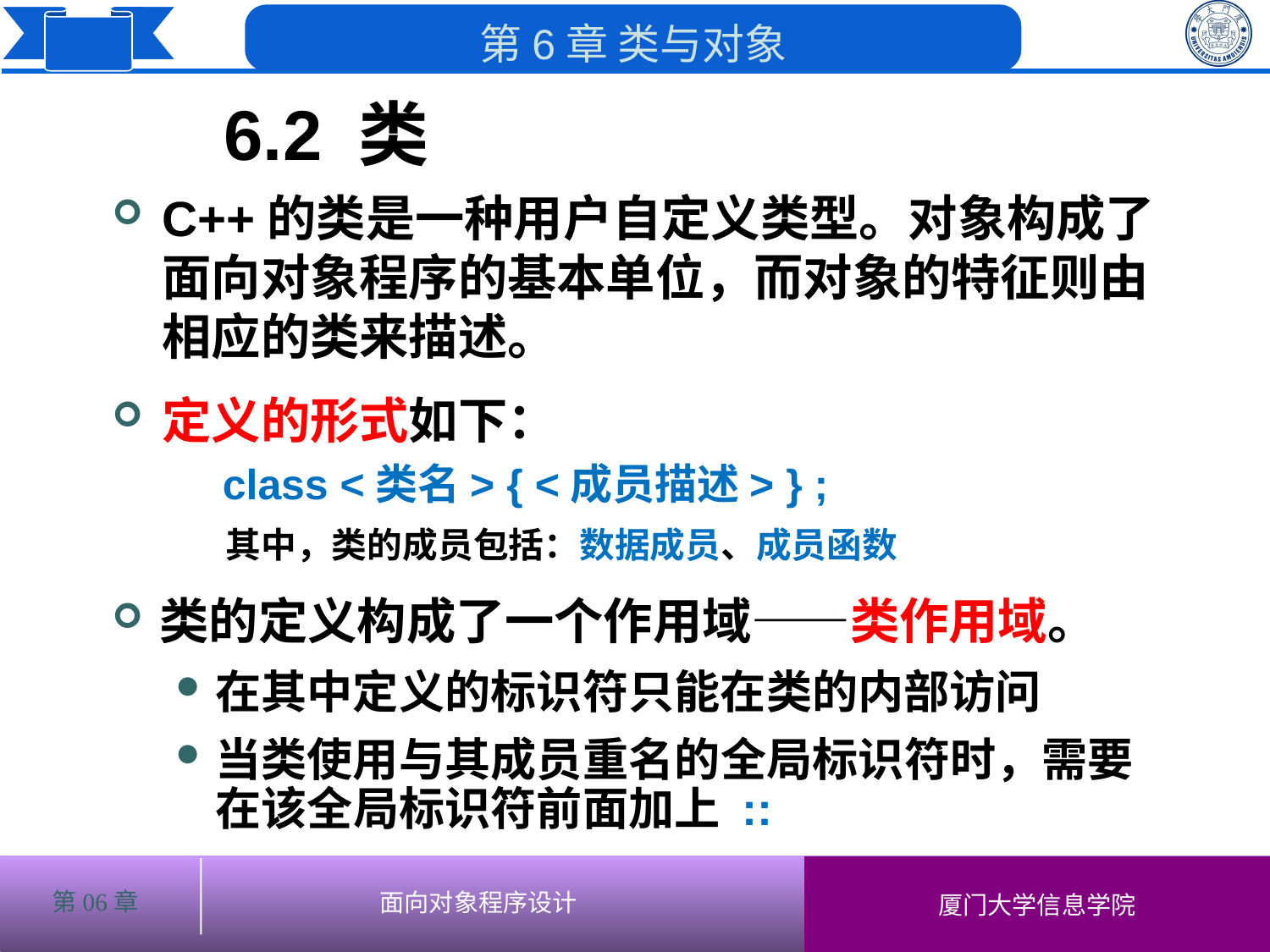

6.2 类
C++的类是一种用户自定义类型。对象构成了面向对象程序的基本单位，而对象的特征则由相应的类来描述。
定义的形式如下：
   class <类名> { <成员描述> } ;
   其中，类的成员包括：数据成员、成员函数

类的定义构成了一个作用域——类作用域。
在其中定义的标识符只能在类的内部访问
当类使用与其成员重名的全局标识符时，需要在该全局标识符前面加上 ::

15